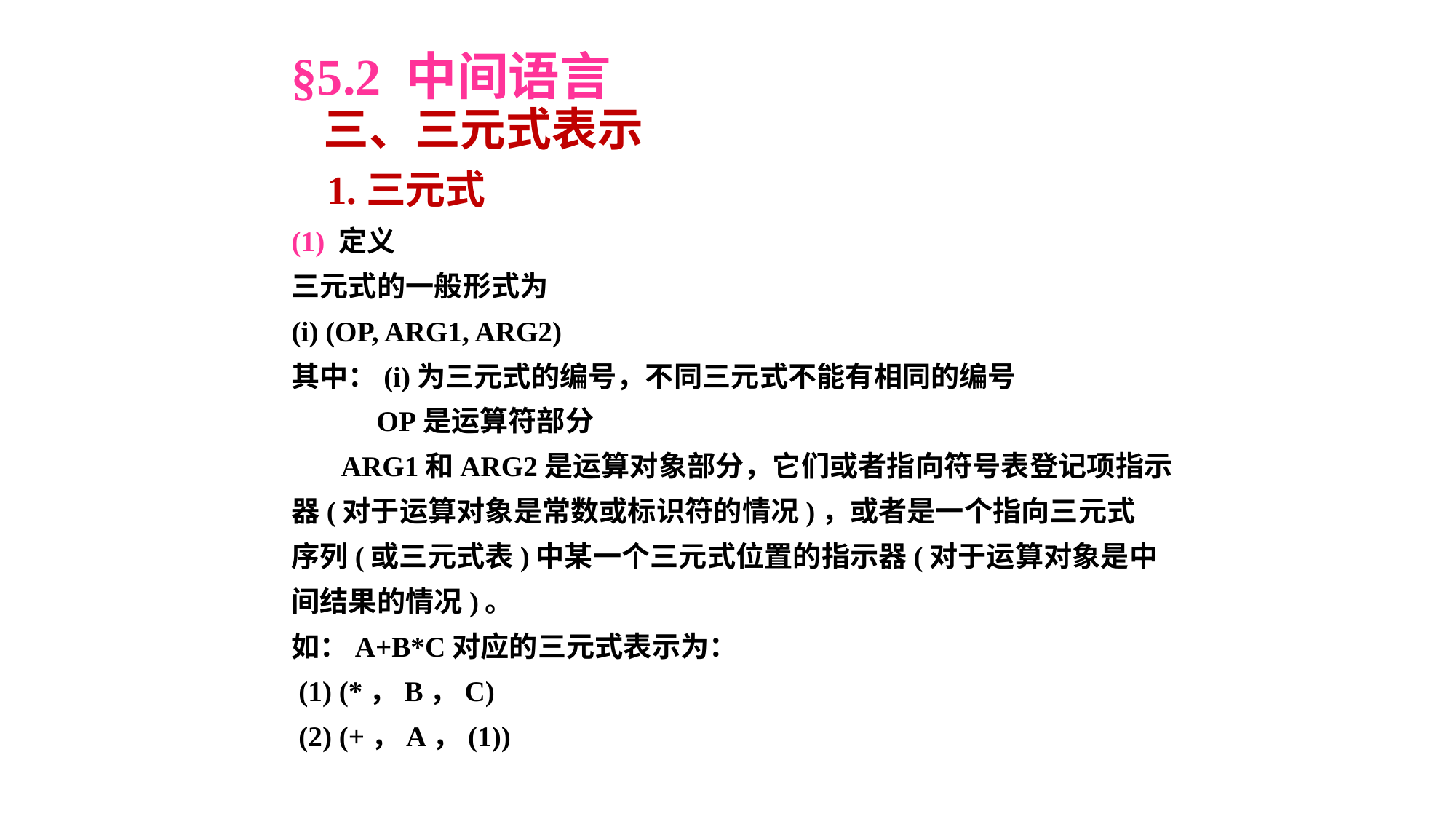

§5.2 中间语言
    三、三元式表示
     1.三元式
(1) 定义
三元式的一般形式为
(i) (OP, ARG1, ARG2)
其中：(i)为三元式的编号，不同三元式不能有相同的编号
            OP是运算符部分
       ARG1和ARG2是运算对象部分，它们或者指向符号表登记项指示
器(对于运算对象是常数或标识符的情况)，或者是一个指向三元式
序列(或三元式表)中某一个三元式位置的指示器(对于运算对象是中
间结果的情况)。
如：A+B*C对应的三元式表示为：
 (1) (*，B，C)
 (2) (+，A，(1))